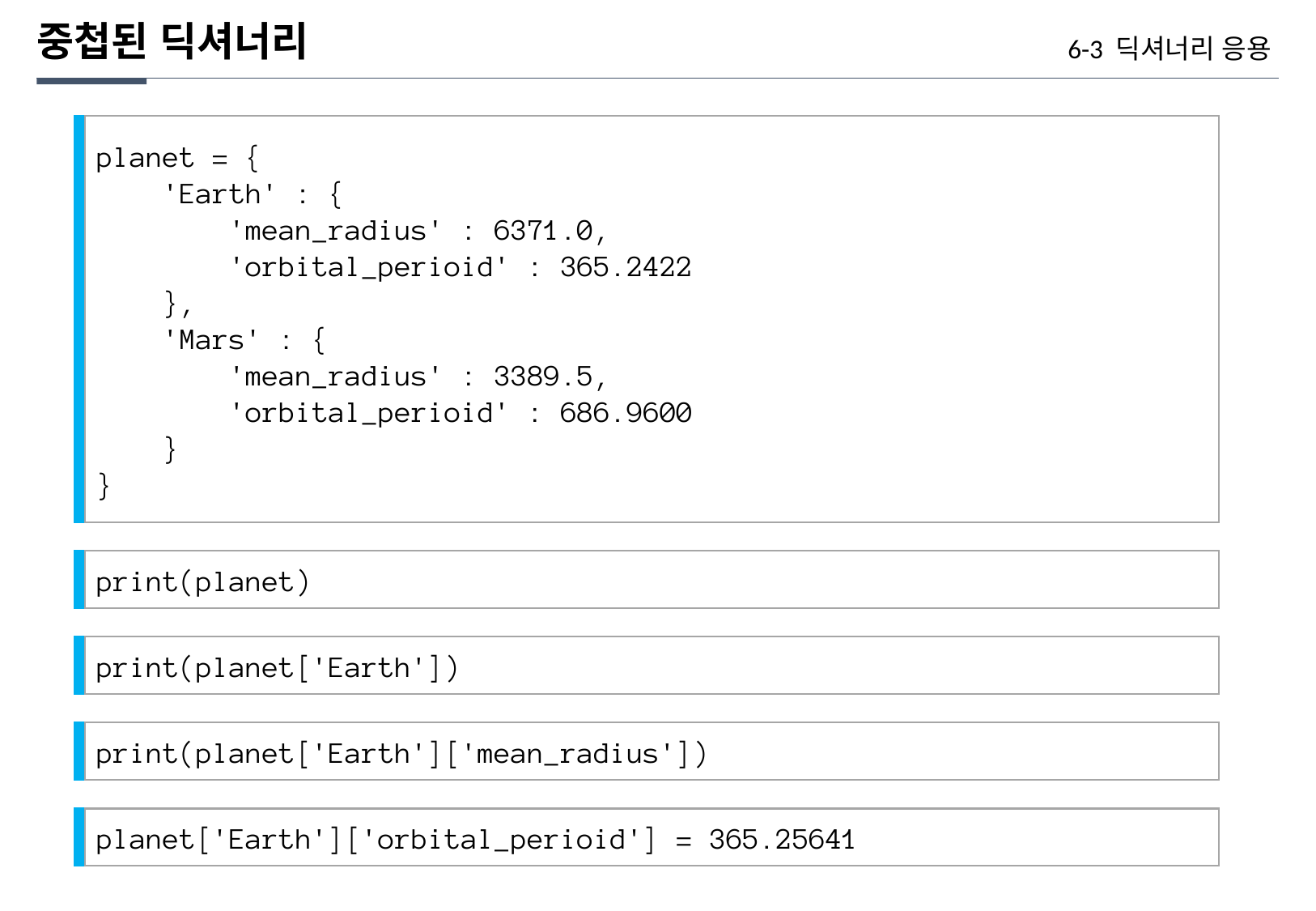

중첩된 딕셔너리
6-3 딕셔너리 응용

planet = {
    'Earth' : {
        'mean_radius' : 6371.0,
        'orbital_perioid' : 365.2422
    },
    'Mars' : {
        'mean_radius' : 3389.5,
        'orbital_perioid' : 686.9600
    }
}

print(planet)

print(planet['Earth'])

print(planet['Earth']['mean_radius'])

planet['Earth']['orbital_perioid'] = 365.25641